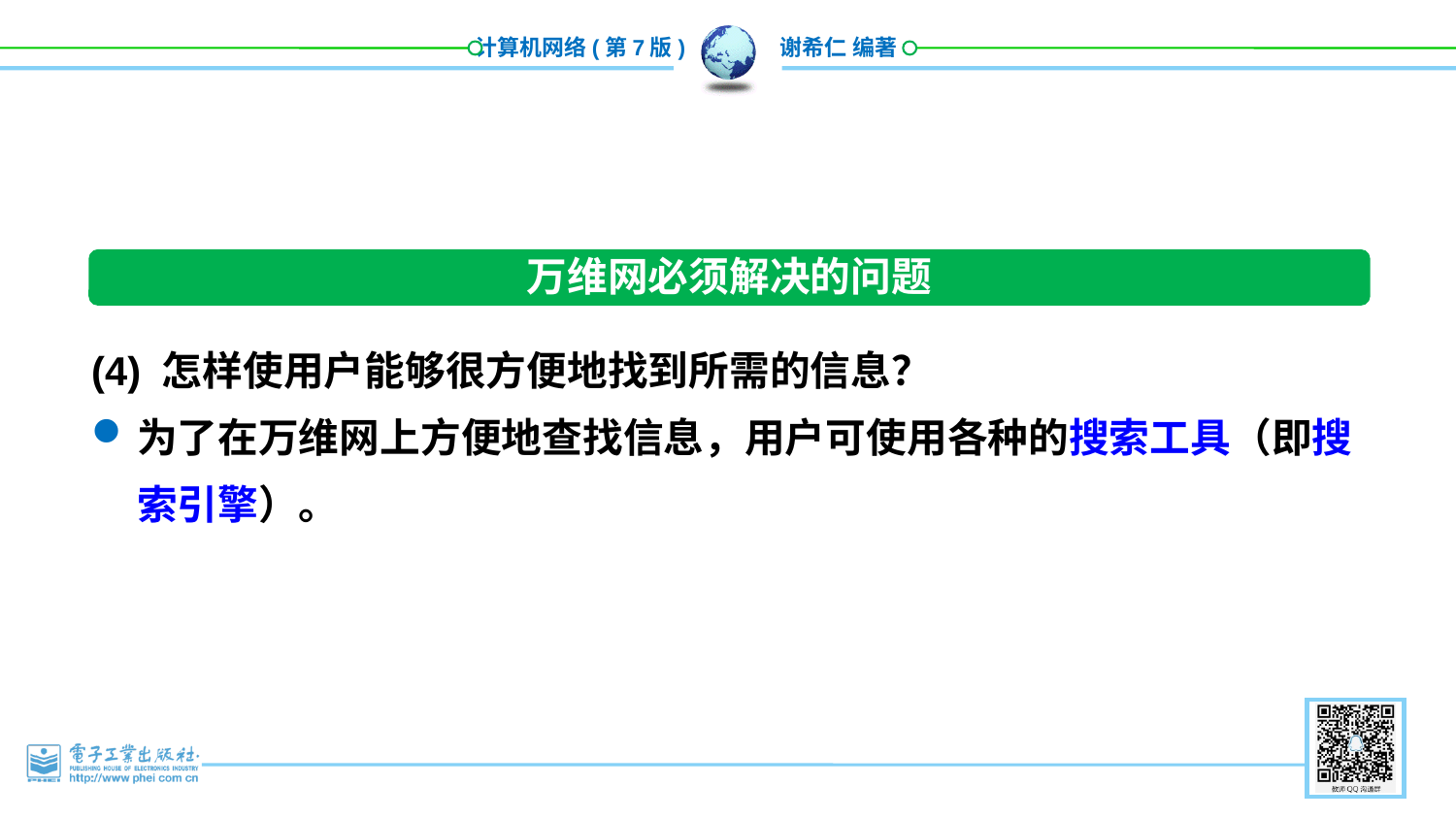

万维网必须解决的问题

(4) 怎样使用户能够很方便地找到所需的信息？
为了在万维网上方便地查找信息，用户可使用各种的搜索工具（即搜索引擎）。